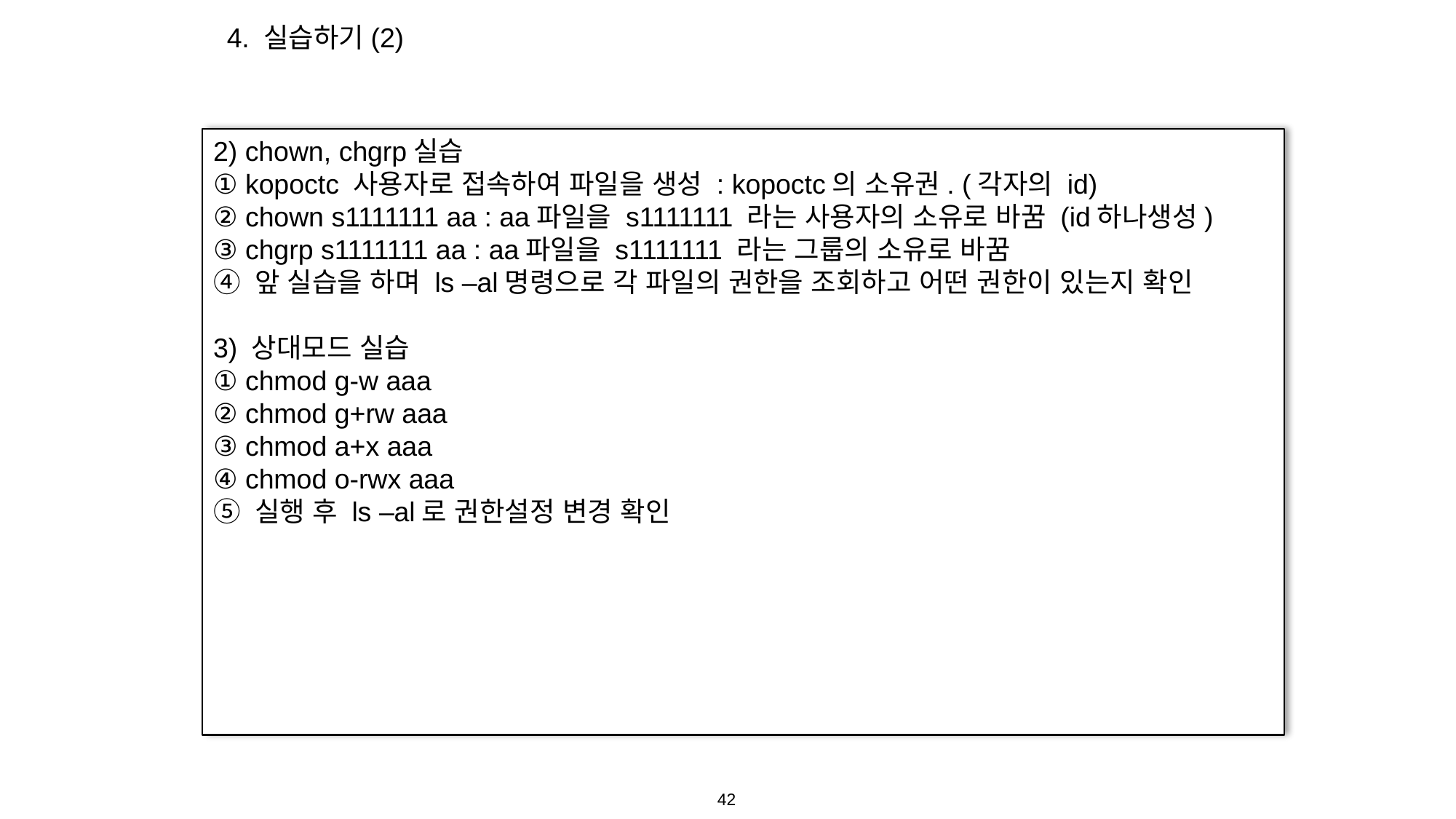

4. 실습하기(2)
2) chown, chgrp실습
① kopoctc 사용자로 접속하여 파일을 생성 : kopoctc의 소유권. (각자의 id)
② chown s1111111 aa : aa파일을 s1111111 라는 사용자의 소유로 바꿈 (id하나생성)
③ chgrp s1111111 aa : aa파일을 s1111111 라는 그룹의 소유로 바꿈
④ 앞 실습을 하며 ls –al명령으로 각 파일의 권한을 조회하고 어떤 권한이 있는지 확인

3) 상대모드 실습
① chmod g-w aaa
② chmod g+rw aaa
③ chmod a+x aaa
④ chmod o-rwx aaa
⑤ 실행 후 ls –al로 권한설정 변경 확인
42